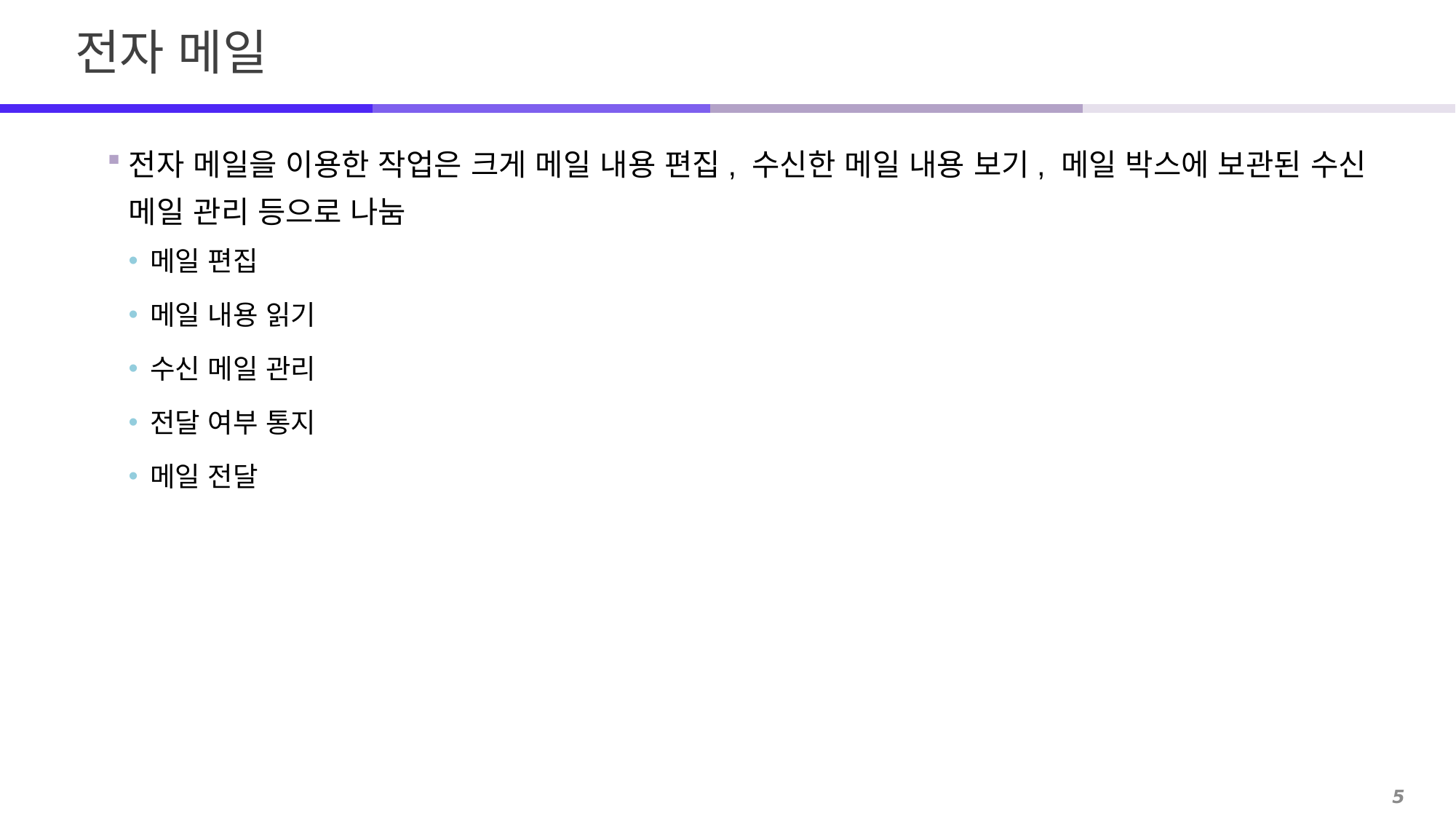

# 전자 메일
전자 메일을 이용한 작업은 크게 메일 내용 편집, 수신한 메일 내용 보기, 메일 박스에 보관된 수신 메일 관리 등으로 나눔
메일 편집
메일 내용 읽기
수신 메일 관리
전달 여부 통지
메일 전달